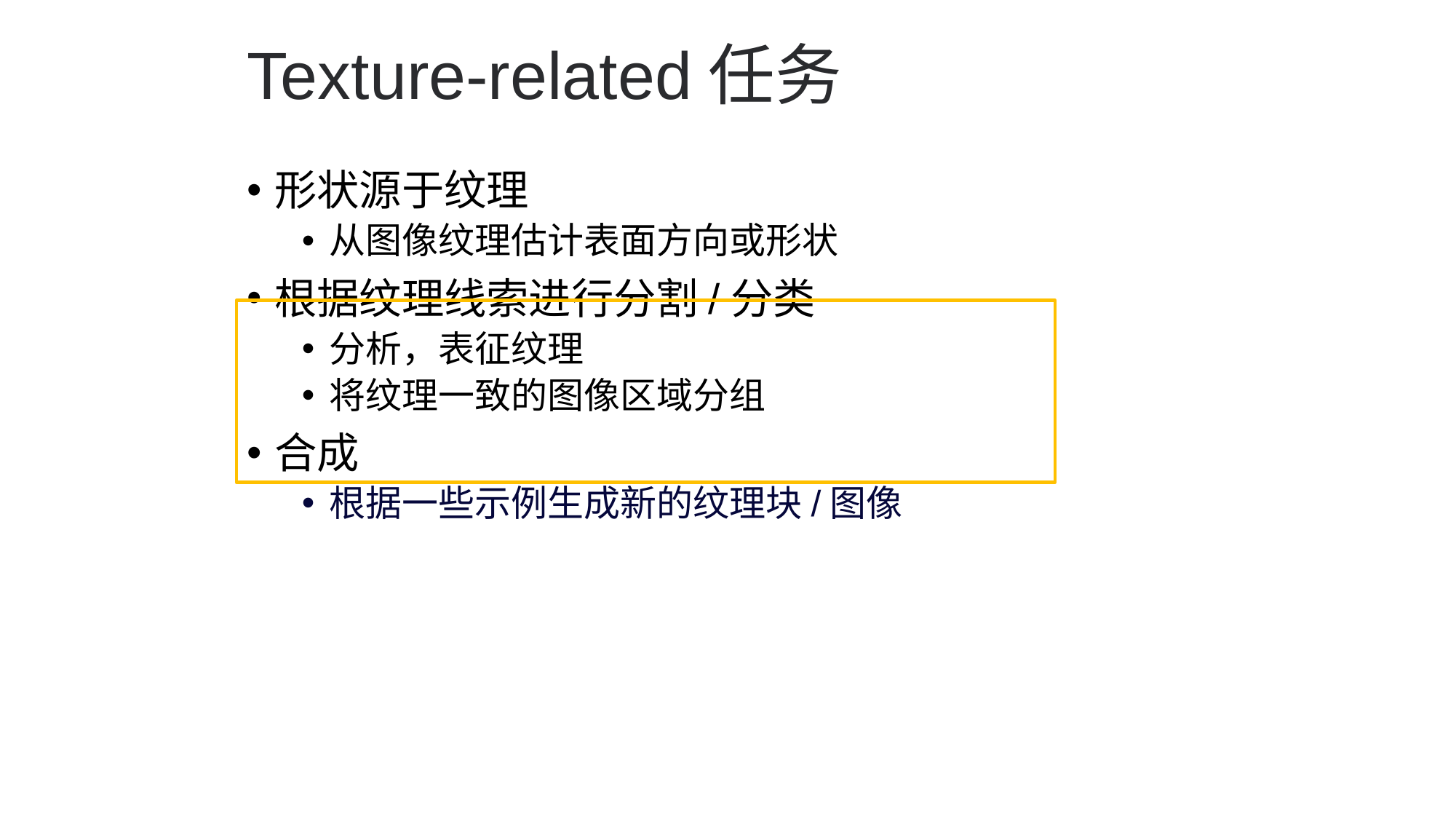

# Texture-related任务
形状源于纹理
从图像纹理估计表面方向或形状
根据纹理线索进行分割/分类
分析，表征纹理
将纹理一致的图像区域分组
合成
根据一些示例生成新的纹理块/图像